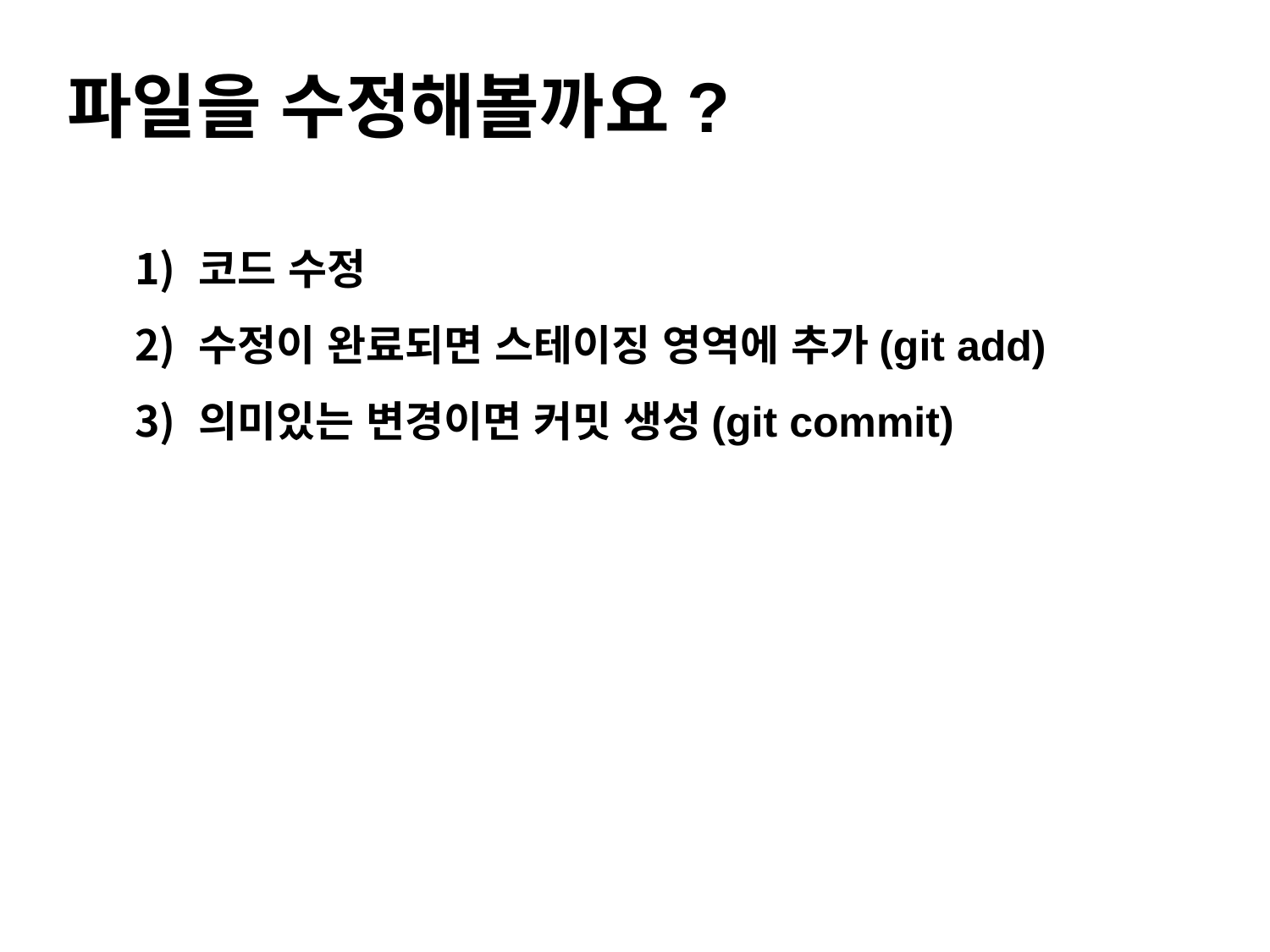

#
파일을 수정해볼까요?
코드 수정
수정이 완료되면 스테이징 영역에 추가(git add)
의미있는 변경이면 커밋 생성(git commit)